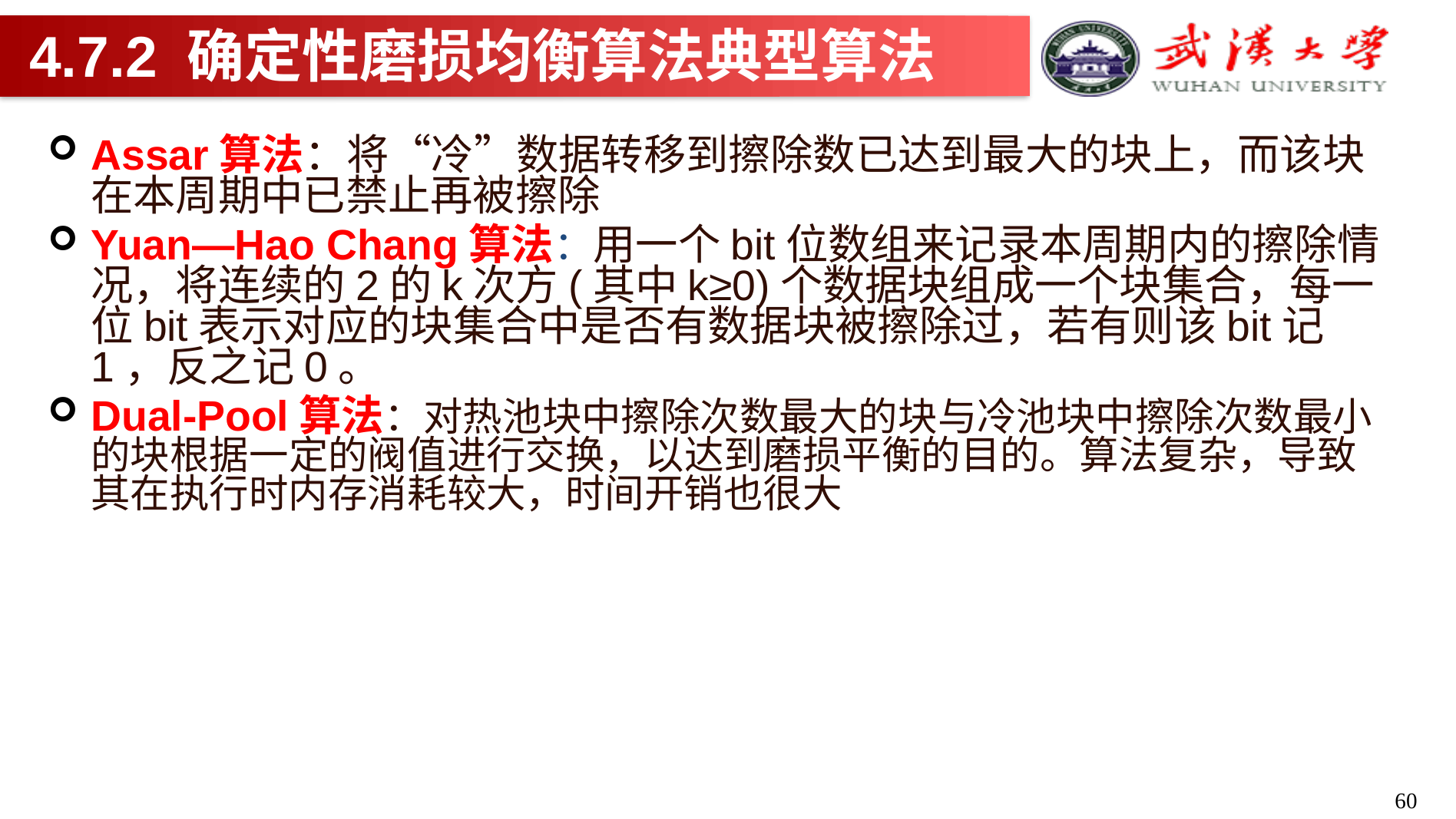

# 4.7.2 确定性磨损均衡算法典型算法
Assar算法：将“冷”数据转移到擦除数已达到最大的块上，而该块在本周期中已禁止再被擦除
Yuan—Hao Chang算法：用一个bit位数组来记录本周期内的擦除情况，将连续的2的k次方(其中k≥0)个数据块组成一个块集合，每一位bit表示对应的块集合中是否有数据块被擦除过，若有则该bit记1，反之记0。
Dual-Pool算法：对热池块中擦除次数最大的块与冷池块中擦除次数最小的块根据一定的阀值进行交换，以达到磨损平衡的目的。算法复杂，导致其在执行时内存消耗较大，时间开销也很大